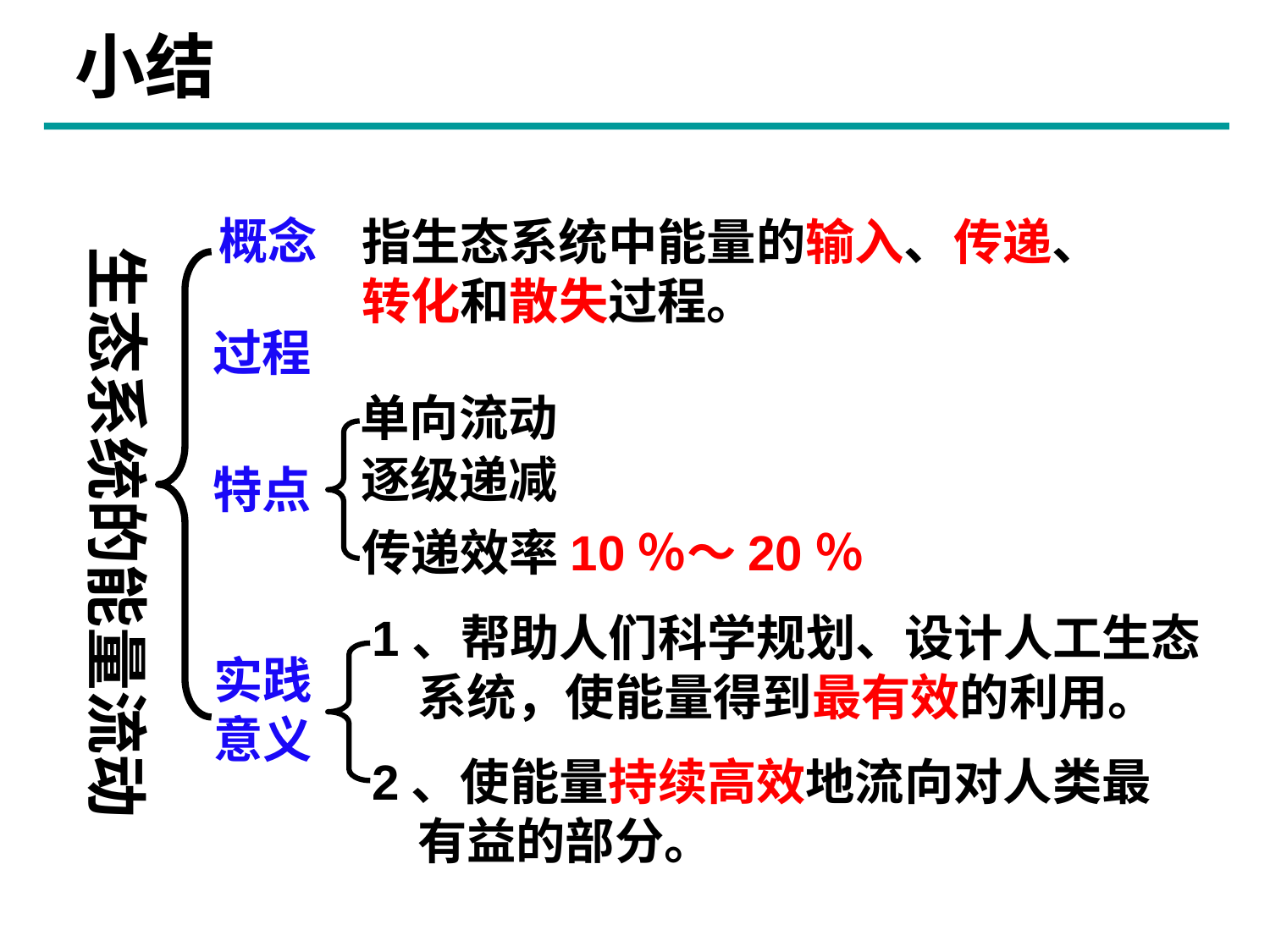

小结
概念
指生态系统中能量的输入、传递、
转化和散失过程。
生态系统的能量流动

过程
单向流动

逐级递减
特点
传递效率10％～20％
1、帮助人们科学规划、设计人工生态
   系统，使能量得到最有效的利用。
实践
意义

2、使能量持续高效地流向对人类最
   有益的部分。